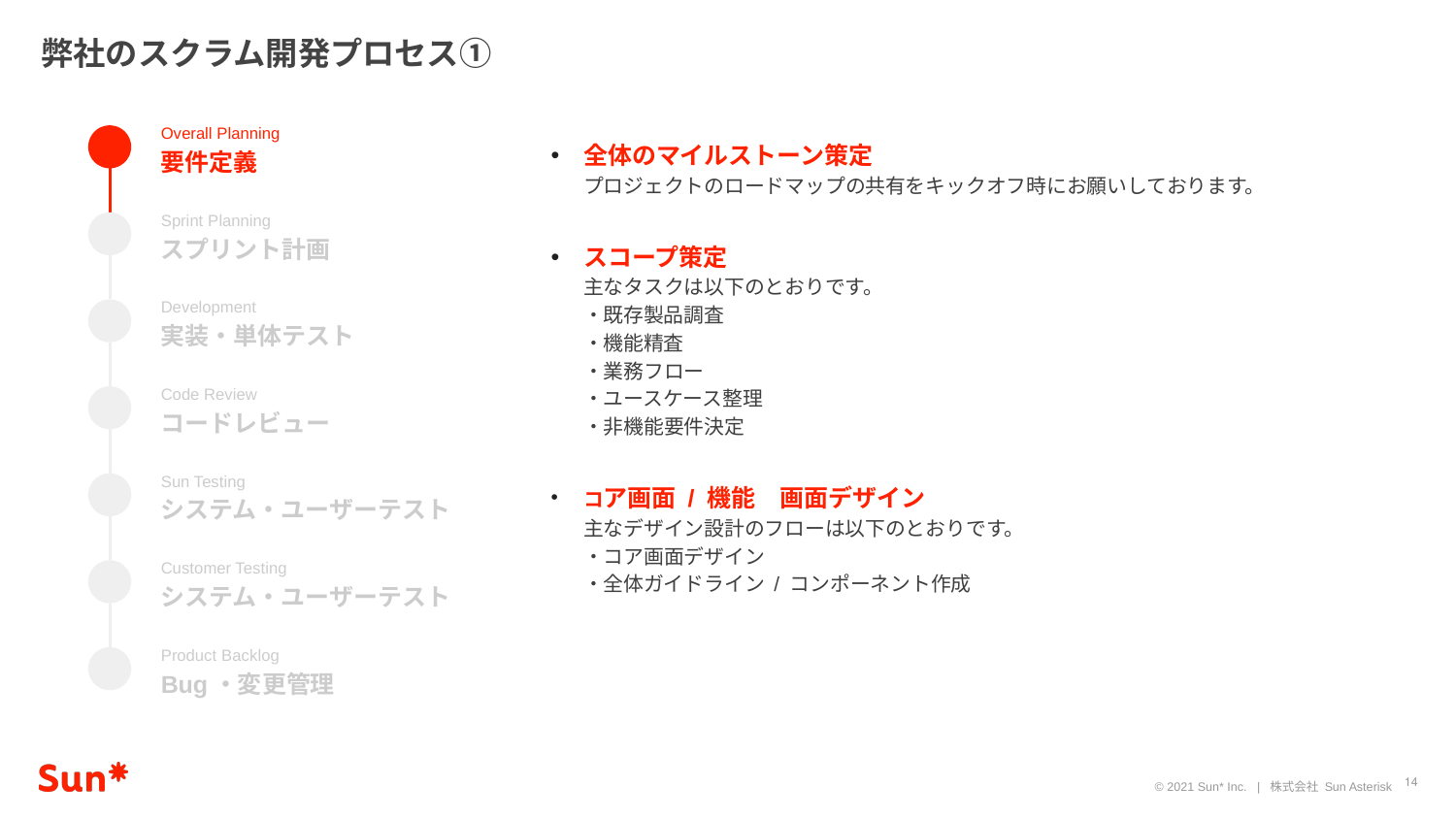

弊社のスクラム開発プロセス①
Overall Planning
要件定義

全体のマイルストーン策定
プロジェクトのロードマップの共有をキックオフ時にお願いしております。
スコープ策定
主なタスクは以下のとおりです。
・既存製品調査
・機能精査
・業務フロー
・ユースケース整理
・非機能要件決定
コア画面 / 機能　画面デザイン
主なデザイン設計のフローは以下のとおりです。
・コア画面デザイン
・全体ガイドライン / コンポーネント作成
Sprint Planning
スプリント計画

Development
実装・単体テスト

Code Review
コードレビュー

Sun Testing
システム・ユーザーテスト

Customer Testing
システム・ユーザーテスト

Product Backlog
Bug・変更管理